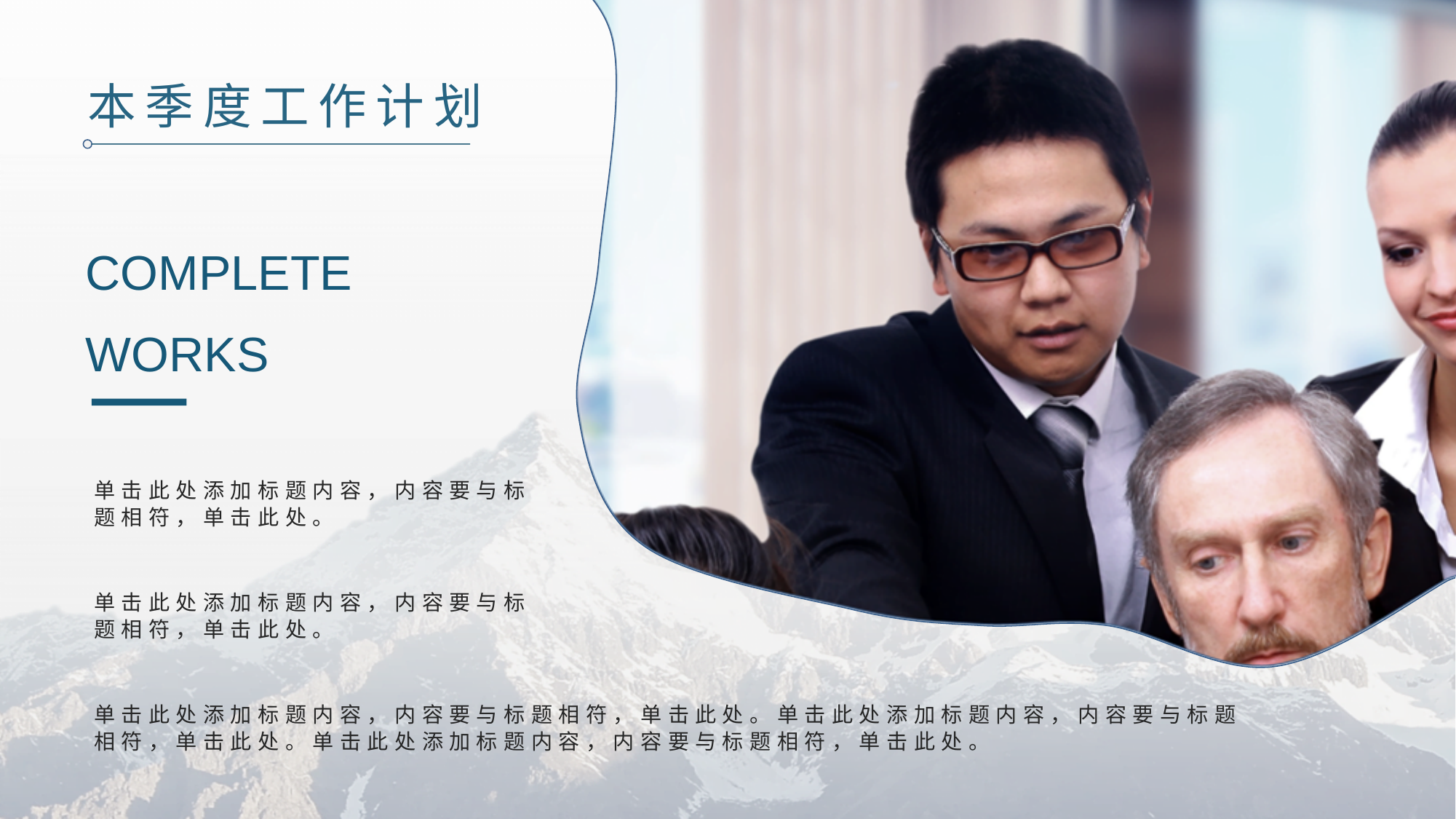

本季度工作计划

COMPLETE
WORKS

单击此处添加标题内容，内容要与标题相符，单击此处。
单击此处添加标题内容，内容要与标题相符，单击此处。
单击此处添加标题内容，内容要与标题相符，单击此处。单击此处添加标题内容，内容要与标题相符，单击此处。单击此处添加标题内容，内容要与标题相符，单击此处。